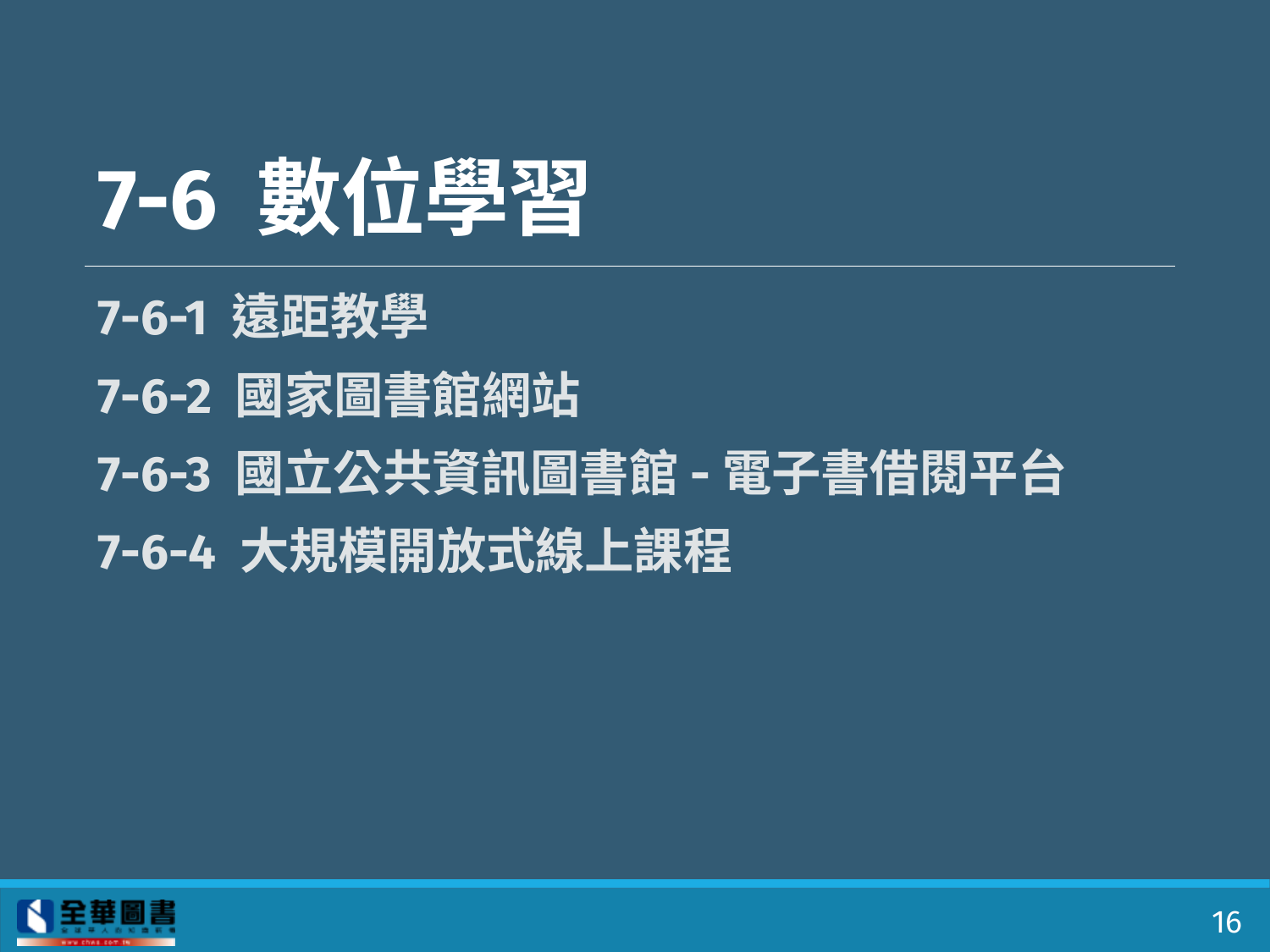

# 7-6 數位學習
7-6-1 遠距教學
7-6-2 國家圖書館網站
7-6-3 國立公共資訊圖書館-電子書借閱平台
7-6-4 大規模開放式線上課程
16